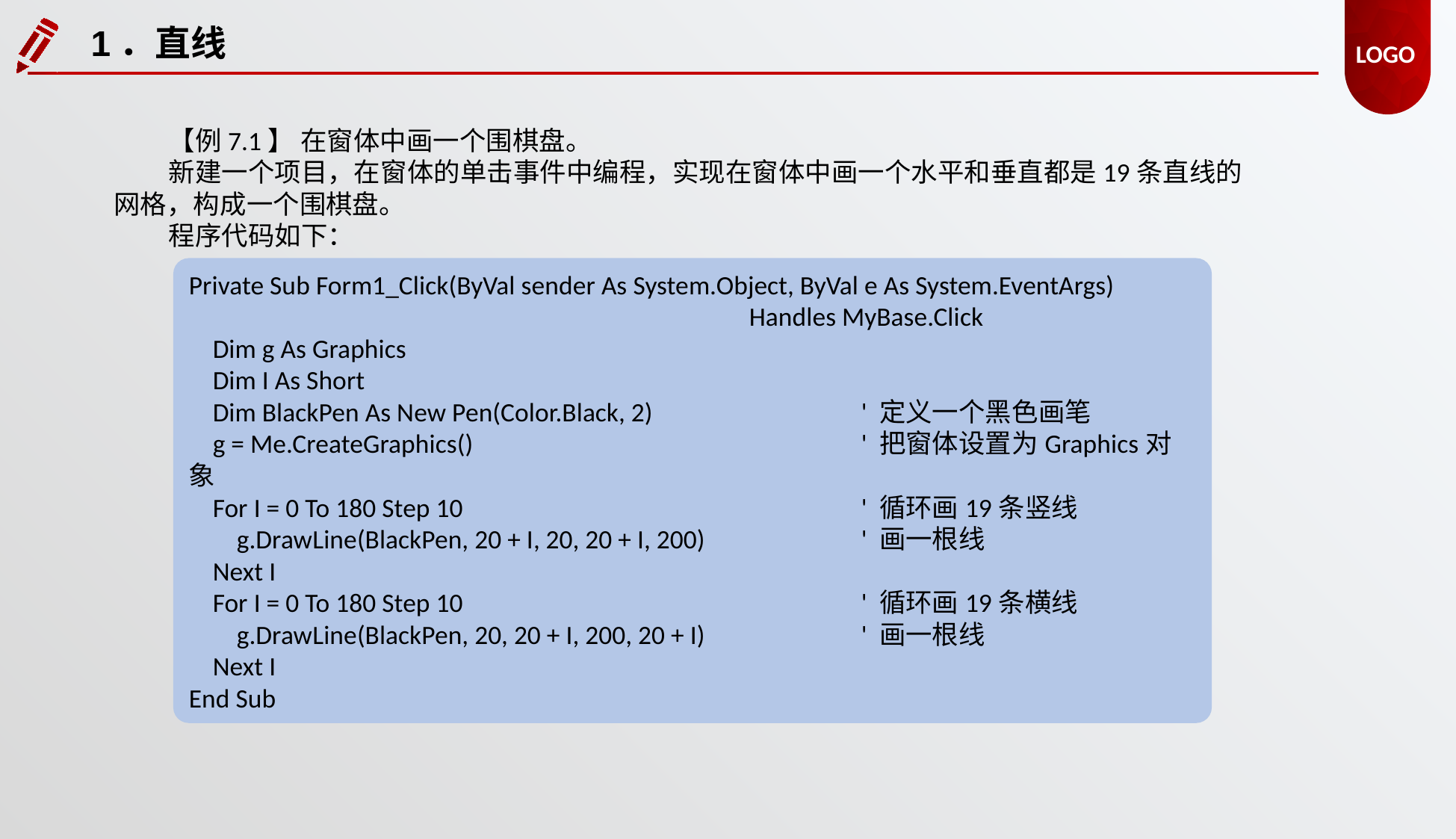

1．直线
【例7.1】 在窗体中画一个围棋盘。
新建一个项目，在窗体的单击事件中编程，实现在窗体中画一个水平和垂直都是19条直线的网格，构成一个围棋盘。
程序代码如下：
Private Sub Form1_Click(ByVal sender As System.Object, ByVal e As System.EventArgs)
					Handles MyBase.Click
    Dim g As Graphics
    Dim I As Short
    Dim BlackPen As New Pen(Color.Black, 2) 		' 定义一个黑色画笔
    g = Me.CreateGraphics() 				' 把窗体设置为Graphics对象
    For I = 0 To 180 Step 10 				' 循环画19条竖线
        g.DrawLine(BlackPen, 20 + I, 20, 20 + I, 200) 		' 画一根线
    Next I
    For I = 0 To 180 Step 10 				' 循环画19条横线
        g.DrawLine(BlackPen, 20, 20 + I, 200, 20 + I) 		' 画一根线
    Next I
End Sub